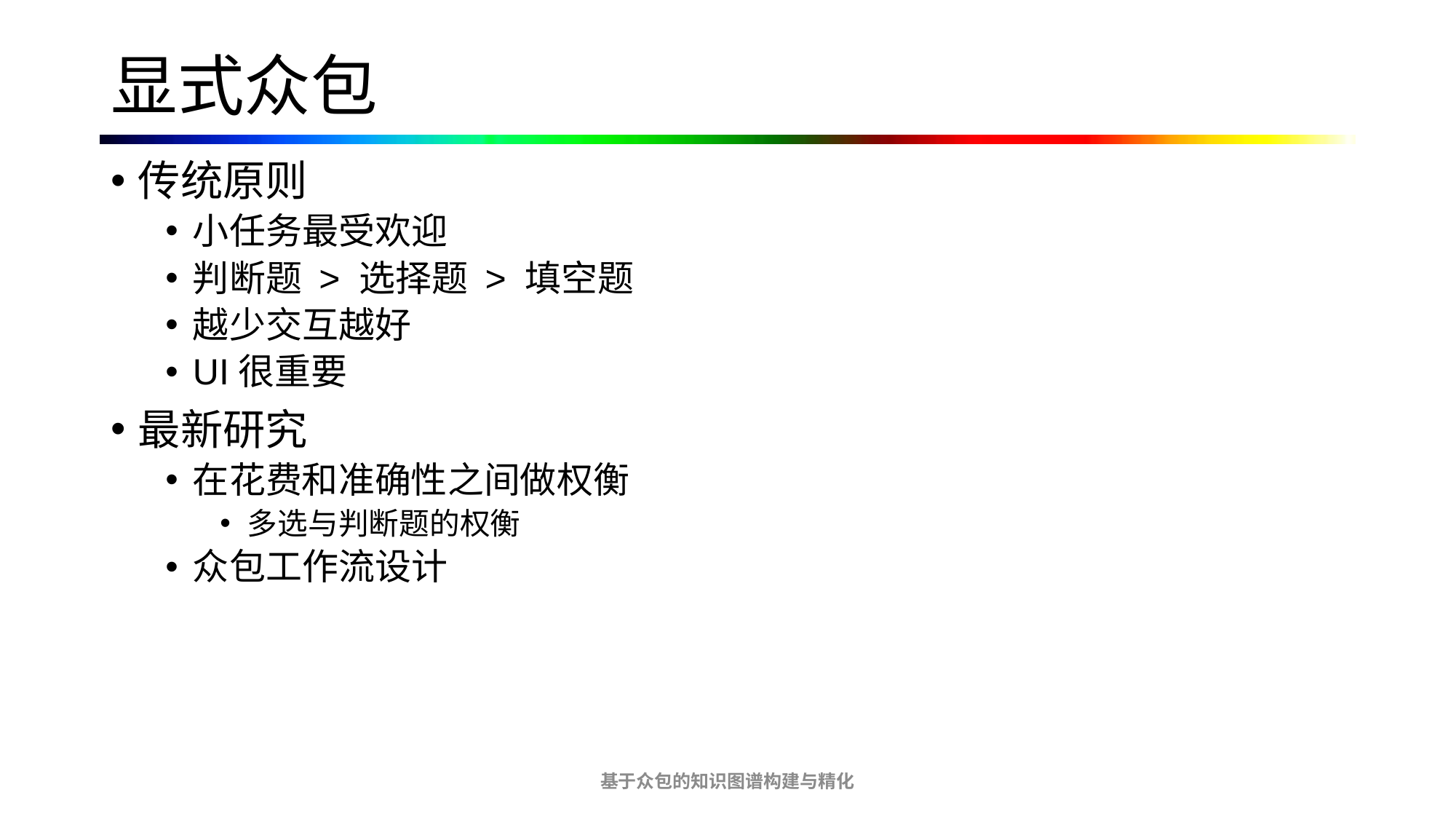

# 显式众包
传统原则
小任务最受欢迎
判断题 > 选择题 > 填空题
越少交互越好
UI很重要
最新研究
在花费和准确性之间做权衡
多选与判断题的权衡
众包工作流设计

基于众包的知识图谱构建与精化
34